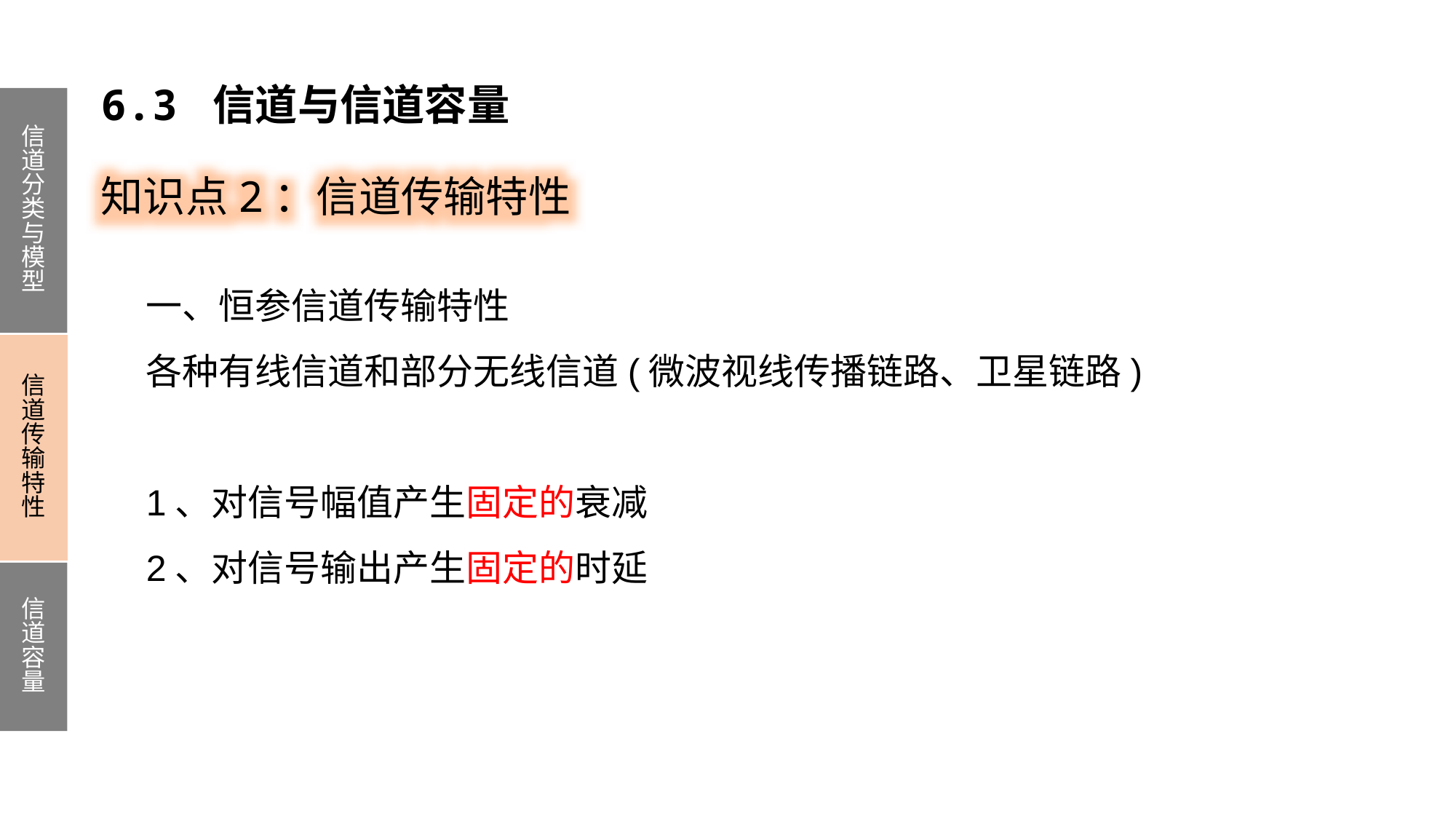

6.3 信道与信道容量
信道分类与模型
信道传输特性
信道容量
知识点2：信道传输特性
一、恒参信道传输特性
各种有线信道和部分无线信道(微波视线传播链路、卫星链路)

1、对信号幅值产生固定的衰减
2、对信号输出产生固定的时延